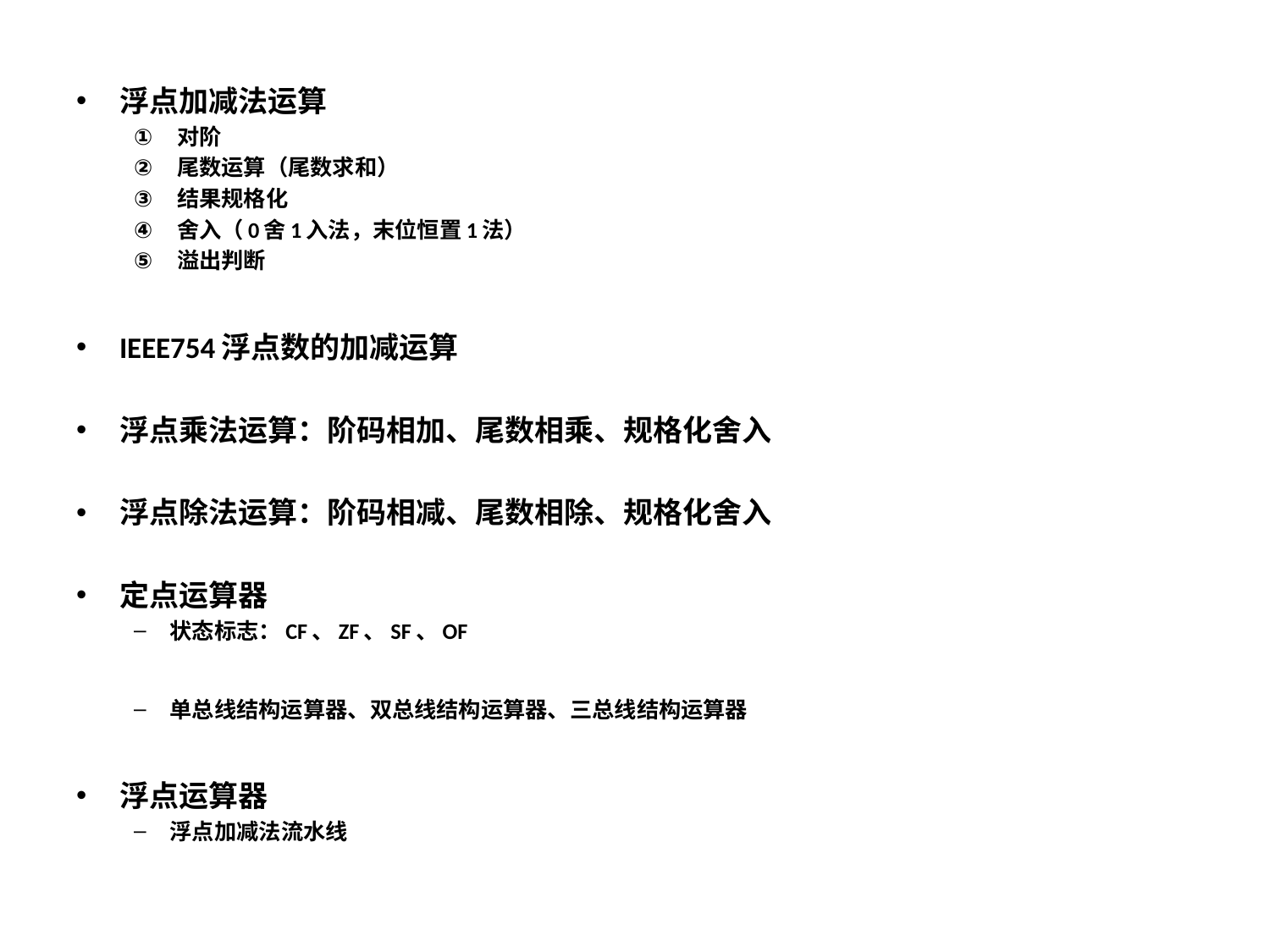

浮点加减法运算
对阶
尾数运算（尾数求和）
结果规格化
舍入（0舍1入法，末位恒置1法）
溢出判断

IEEE754浮点数的加减运算

浮点乘法运算：阶码相加、尾数相乘、规格化舍入

浮点除法运算：阶码相减、尾数相除、规格化舍入

定点运算器
状态标志：CF、ZF、SF、OF

单总线结构运算器、双总线结构运算器、三总线结构运算器

浮点运算器
浮点加减法流水线